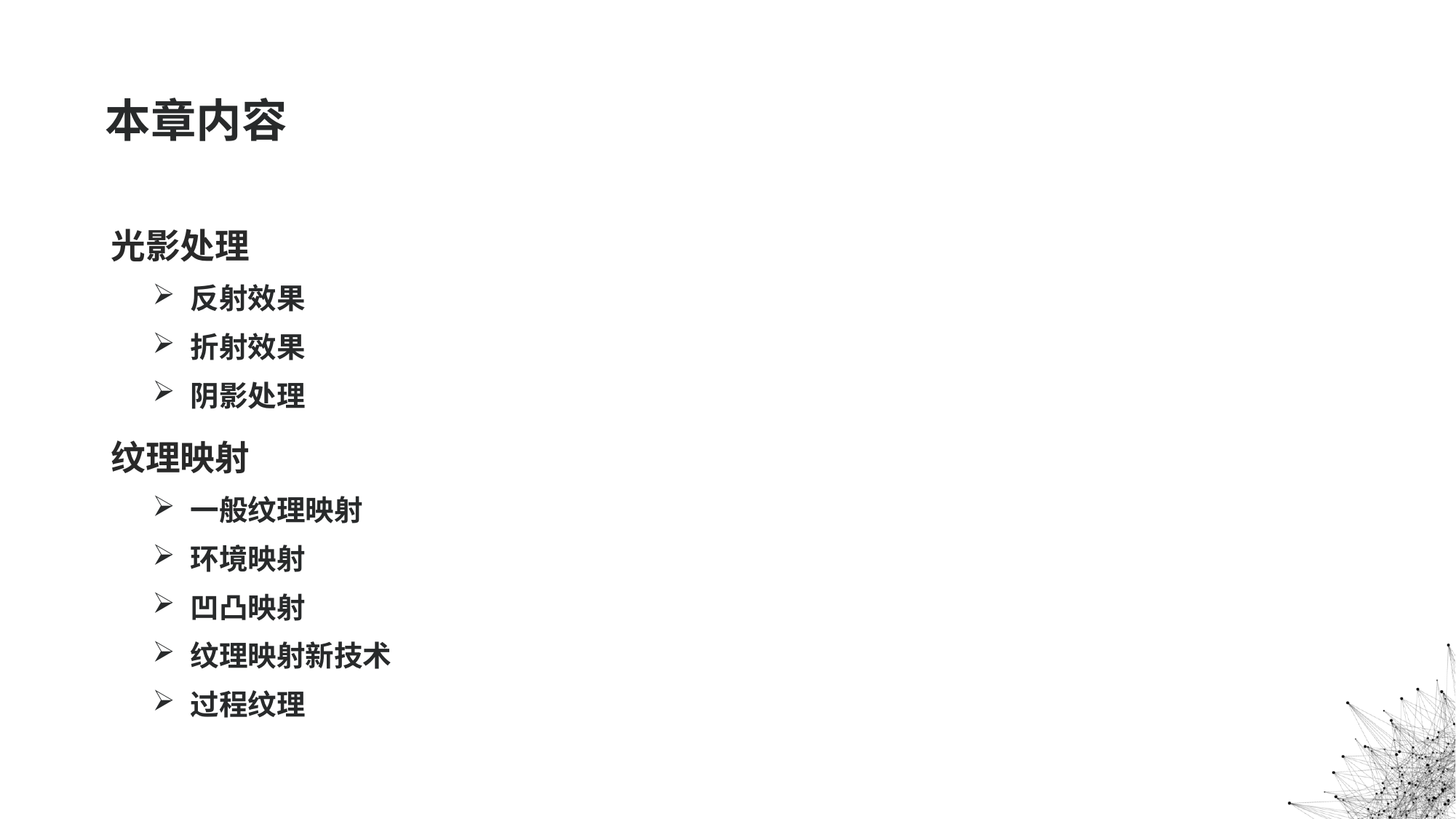

# 本章内容
光影处理
反射效果
折射效果
阴影处理
纹理映射
一般纹理映射
环境映射
凹凸映射
纹理映射新技术
过程纹理